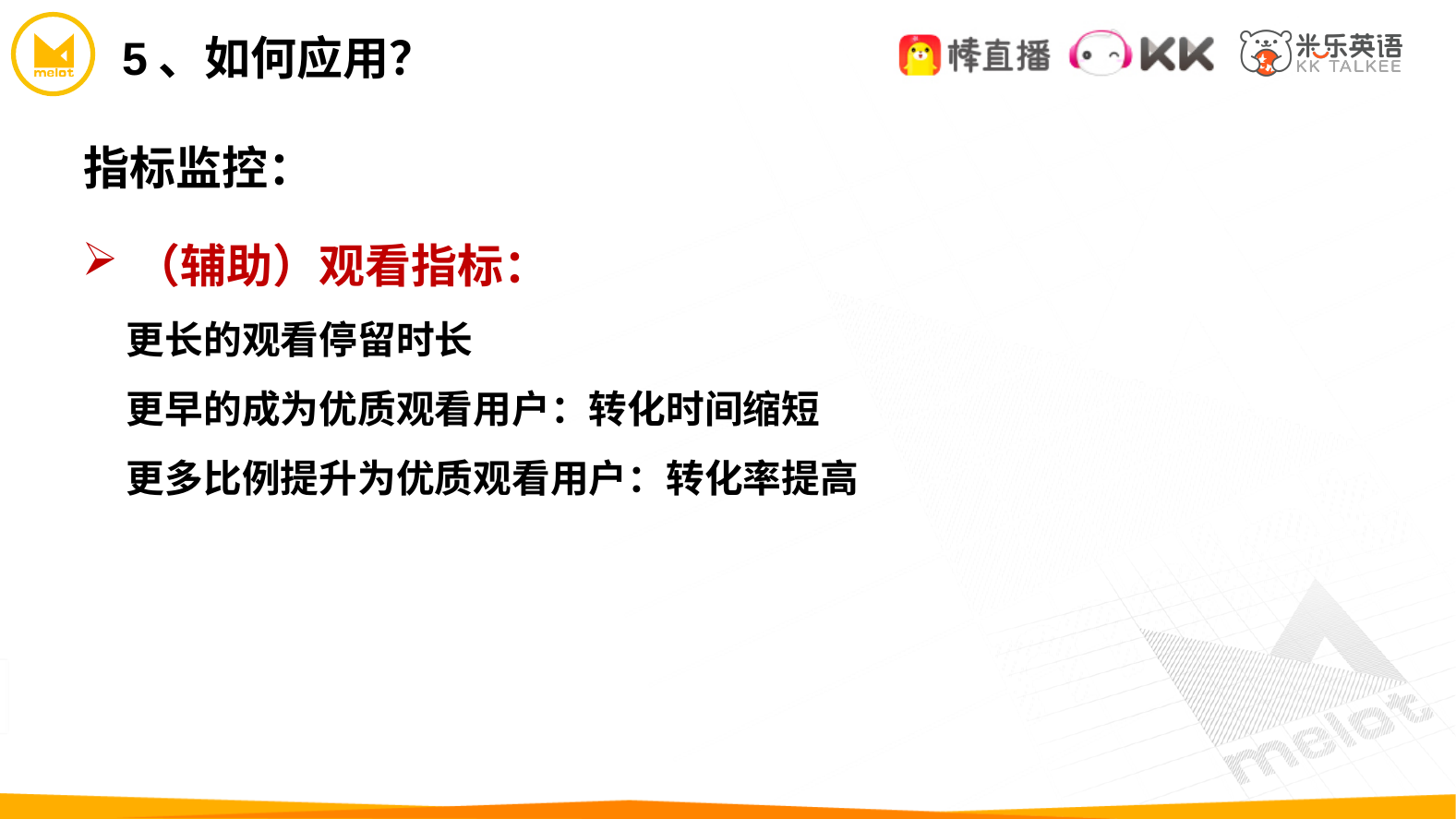

5、如何应用？
指标监控：
（辅助）观看指标：
    更长的观看停留时长
    更早的成为优质观看用户：转化时间缩短
    更多比例提升为优质观看用户：转化率提高